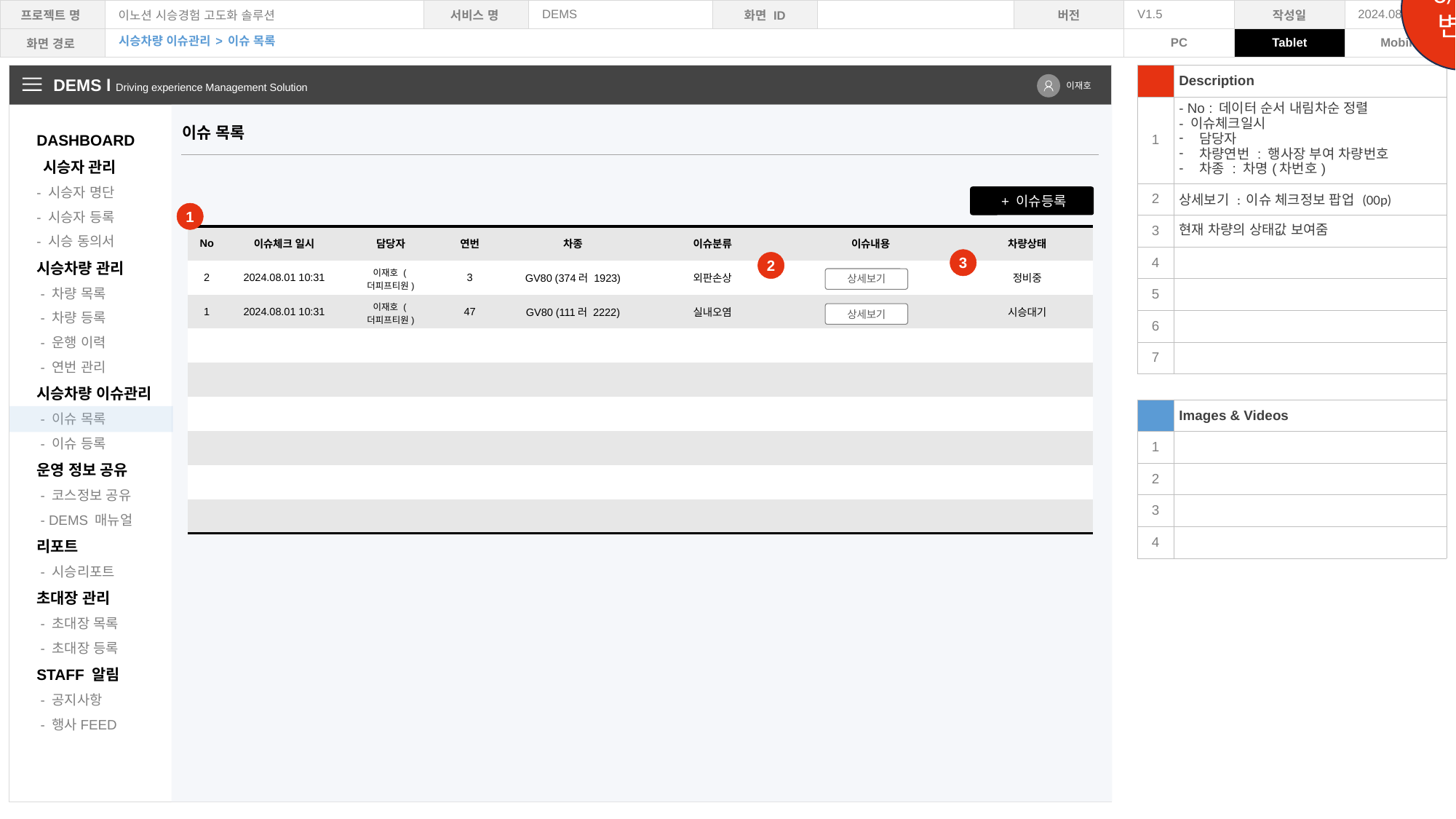

8/14변경

시승차량 이슈관리 > 이슈 목록

|  | Description |
| --- | --- |
| 1 | - No : 데이터 순서 내림차순 정렬 - 이슈체크일시 담당자 차량연번 : 행사장 부여 차량번호 차종 : 차명(차번호) |
| 2 | 상세보기 : 이슈 체크정보 팝업 (00p) |
| 3 | 현재 차량의 상태값 보여줌 |
| 4 |  |
| 5 |  |
| 6 |  |
| 7 |  |
|  |  |
|  | Images & Videos |
| 1 |  |
| 2 |  |
| 3 |  |
| 4 |  |

DEMS l Driving experience Management Solution

이재호

DASHBOARD
 시승자 관리
- 시승자 명단
- 시승자 등록
- 시승 동의서
시승차량 관리
 - 차량 목록
 - 차량 등록
 - 운행 이력
 - 연번 관리
시승차량 이슈관리
 - 이슈 목록
 - 이슈 등록
운영 정보 공유
 - 코스정보 공유
 - DEMS 매뉴얼
리포트
 - 시승리포트
초대장 관리
 - 초대장 목록
 - 초대장 등록
STAFF 알림
 - 공지사항
 - 행사FEED

이슈 목록
 + 이슈등록
1
| No | 이슈체크 일시 | 담당자 | 연번 | 차종 | 이슈분류 | 이슈내용 | 차량상태 |
| --- | --- | --- | --- | --- | --- | --- | --- |
| 2 | 2024.08.01 10:31 | 이재호 (더피프티원) | 3 | GV80 (374러 1923) | 외판손상 |  | 정비중 |
| 1 | 2024.08.01 10:31 | 이재호 (더피프티원) | 47 | GV80 (111러 2222) | 실내오염 |  | 시승대기 |
|  |  |  |  |  |  |  |  |
|  |  |  |  |  |  |  |  |
|  |  |  |  |  |  |  |  |
|  |  |  |  |  |  |  |  |
|  |  |  |  |  |  |  |  |
|  |  |  |  |  |  |  |  |
3
2
상세보기
상세보기